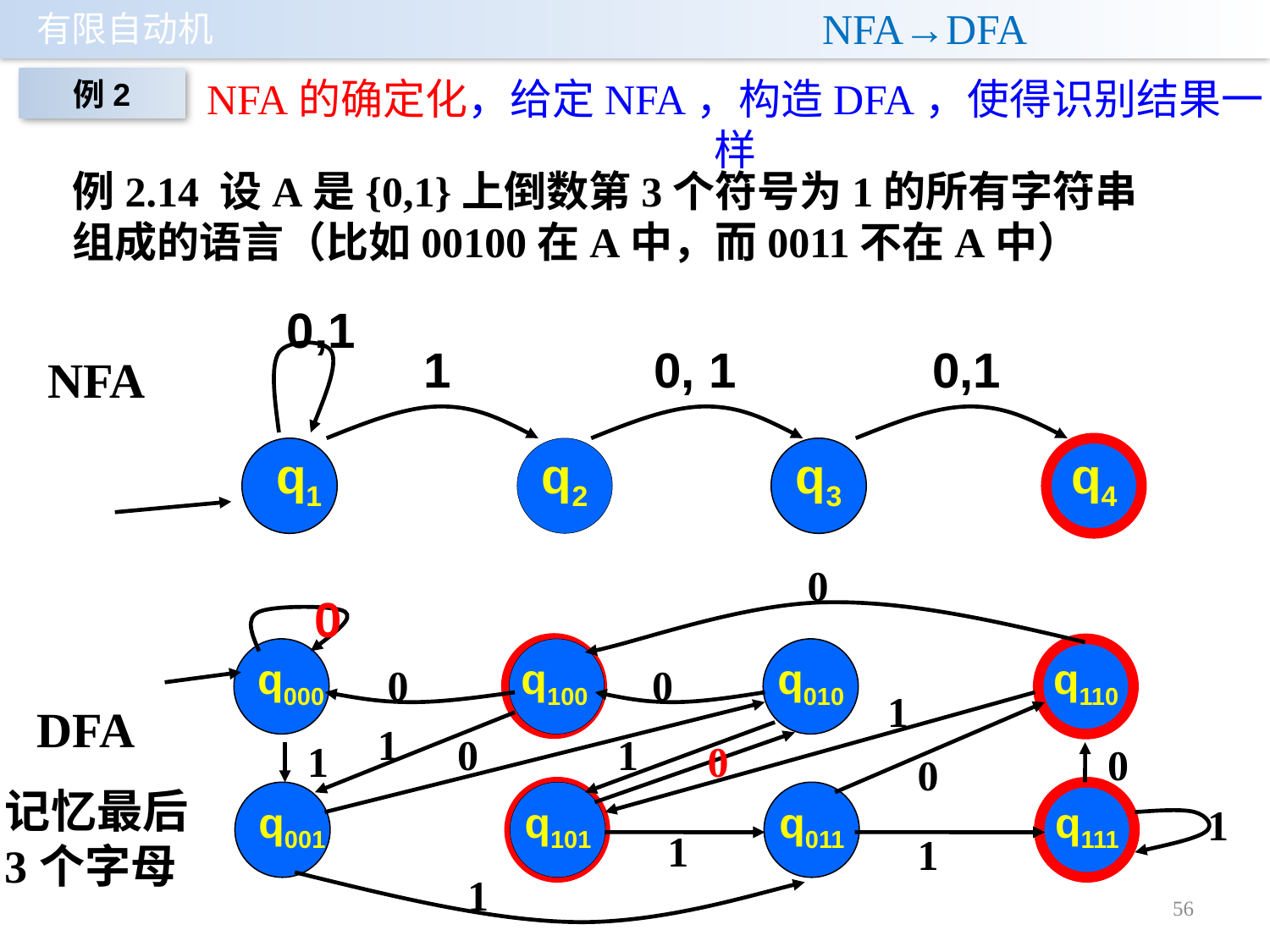

# NFA→DFA
NFA的确定化，给定NFA，构造DFA，使得识别结果一样
例2
例2.14 设A是{0,1}上倒数第3个符号为1的所有字符串组成的语言（比如00100在A中，而0011不在A中）

0,1

1

0, 1

0,1

NFA

q1
q2
q3
q4

0

0

0

0

1

0

0

1

1
1

0

0

1

1

1

1

q000
q100
q010
q110
DFA
记忆最后3个字母

q001
q101
q011
q111

56